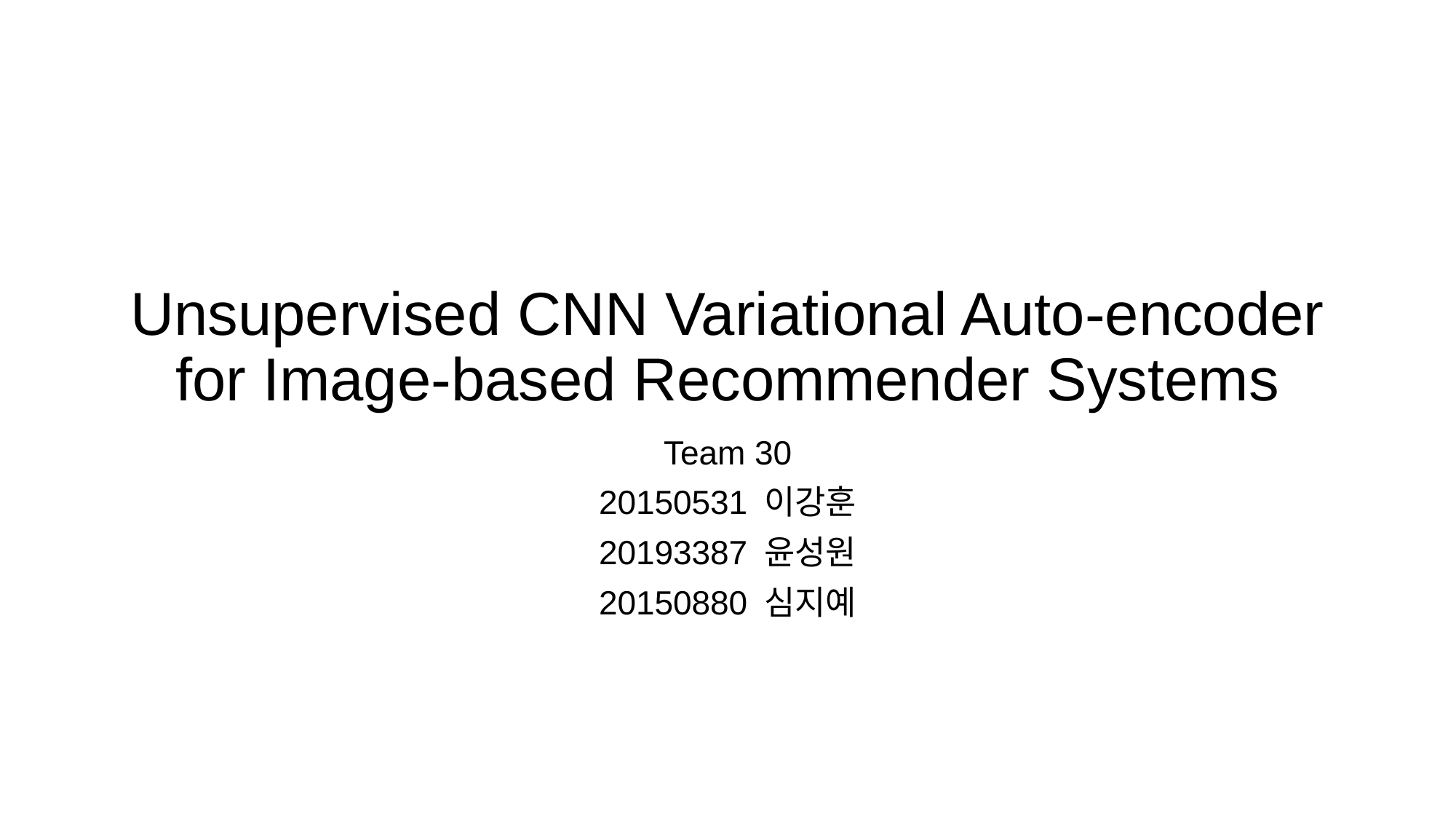

# Unsupervised CNN Variational Auto-encoder for Image-based Recommender Systems
Team 30
20150531 이강훈
20193387 윤성원
20150880 심지예